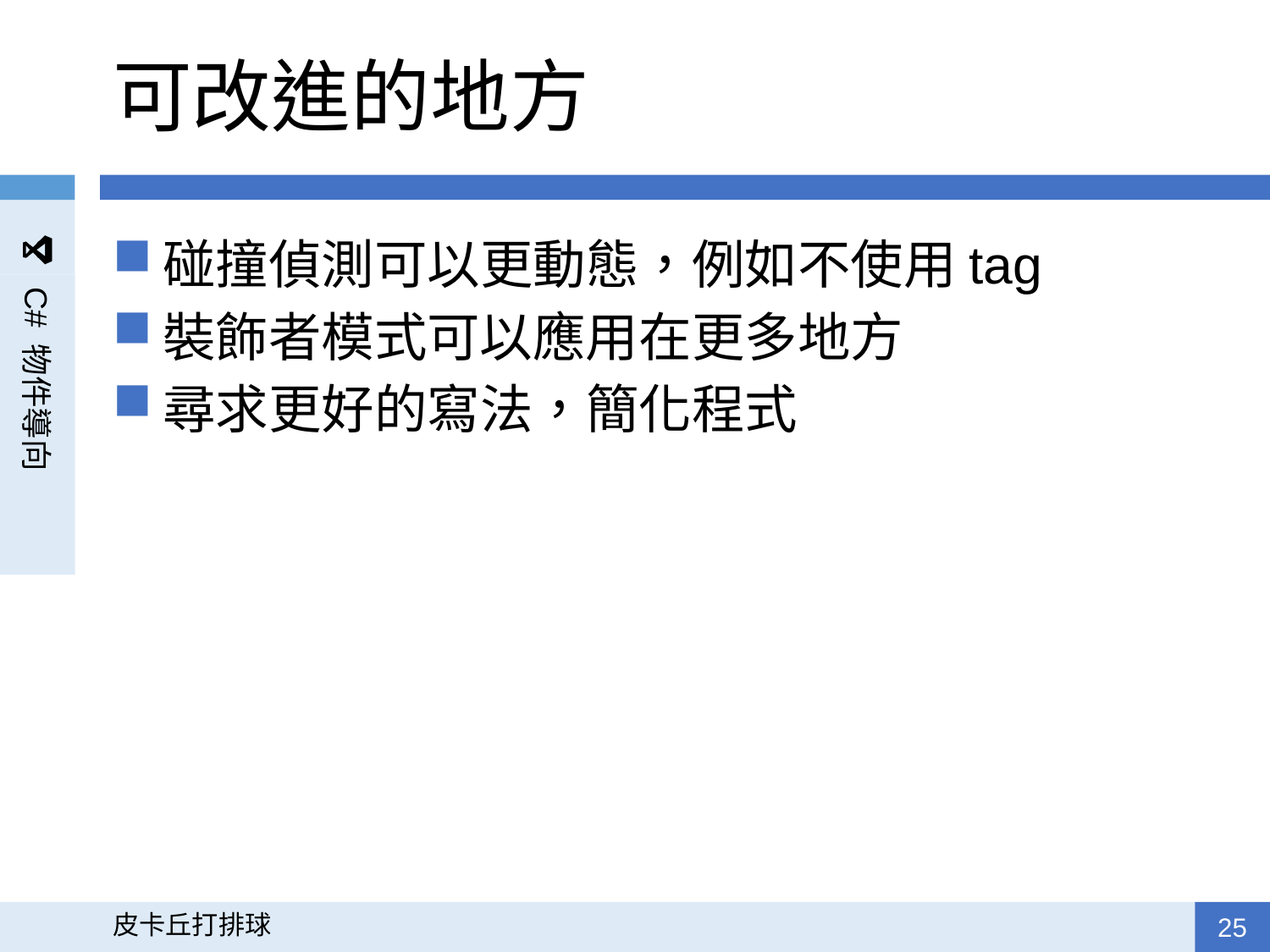

# 可改進的地方
碰撞偵測可以更動態，例如不使用tag
裝飾者模式可以應用在更多地方
尋求更好的寫法，簡化程式

25
皮卡丘打排球